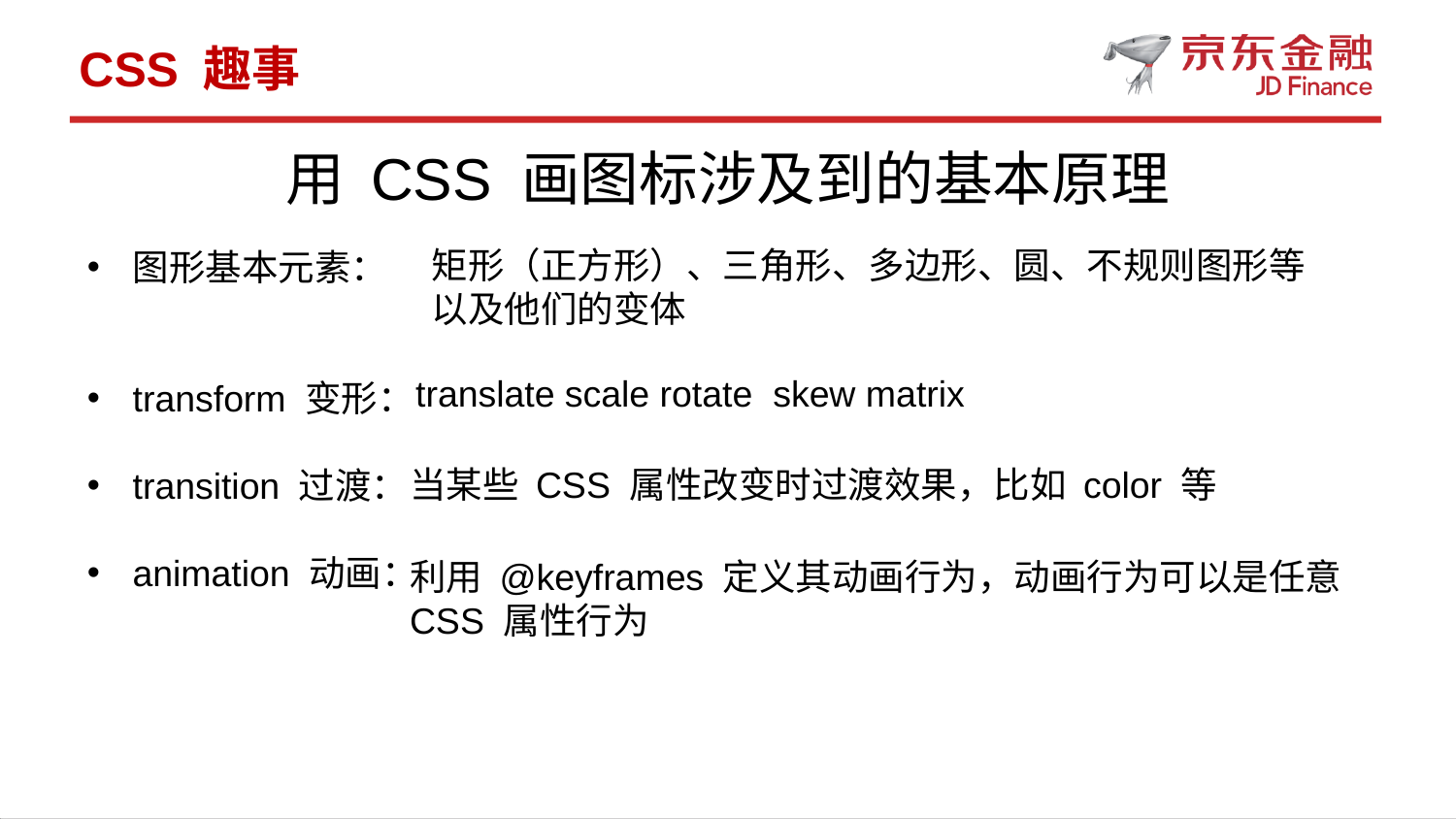

CSS 趣事
# 用 CSS 画图标涉及到的基本原理
矩形（正方形）、三角形、多边形、圆、不规则图形等
以及他们的变体
图形基本元素：

transform 变形：

transition 过渡：

animation 动画：

translate scale rotate  skew matrix
当某些 CSS 属性改变时过渡效果，比如 color 等
利用 @keyframes 定义其动画行为，动画行为可以是任意CSS 属性行为